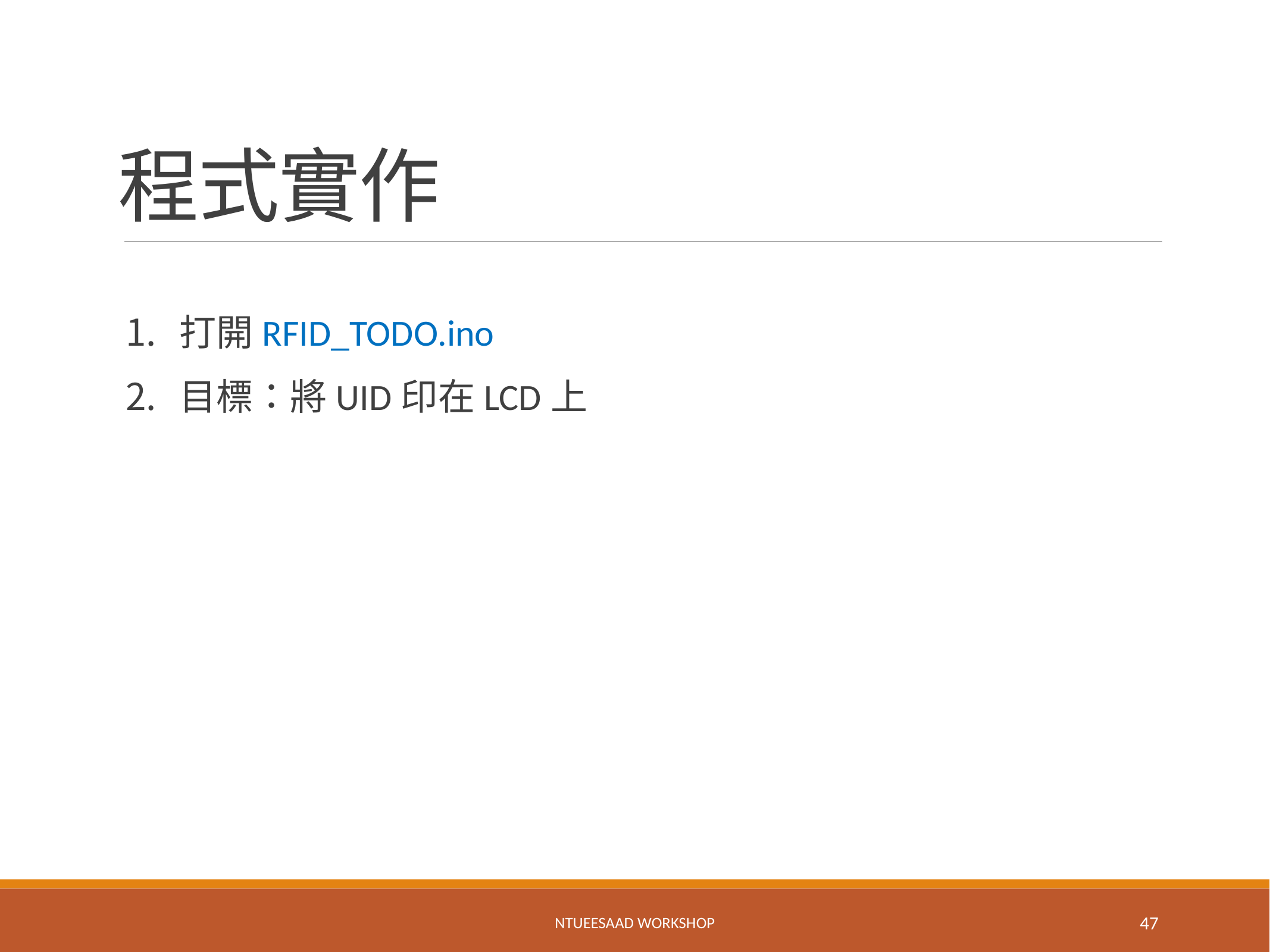

# 程式實作
打開RFID_TODO.ino
目標：將UID印在LCD上
NTUEESAAD WORKSHOP
47